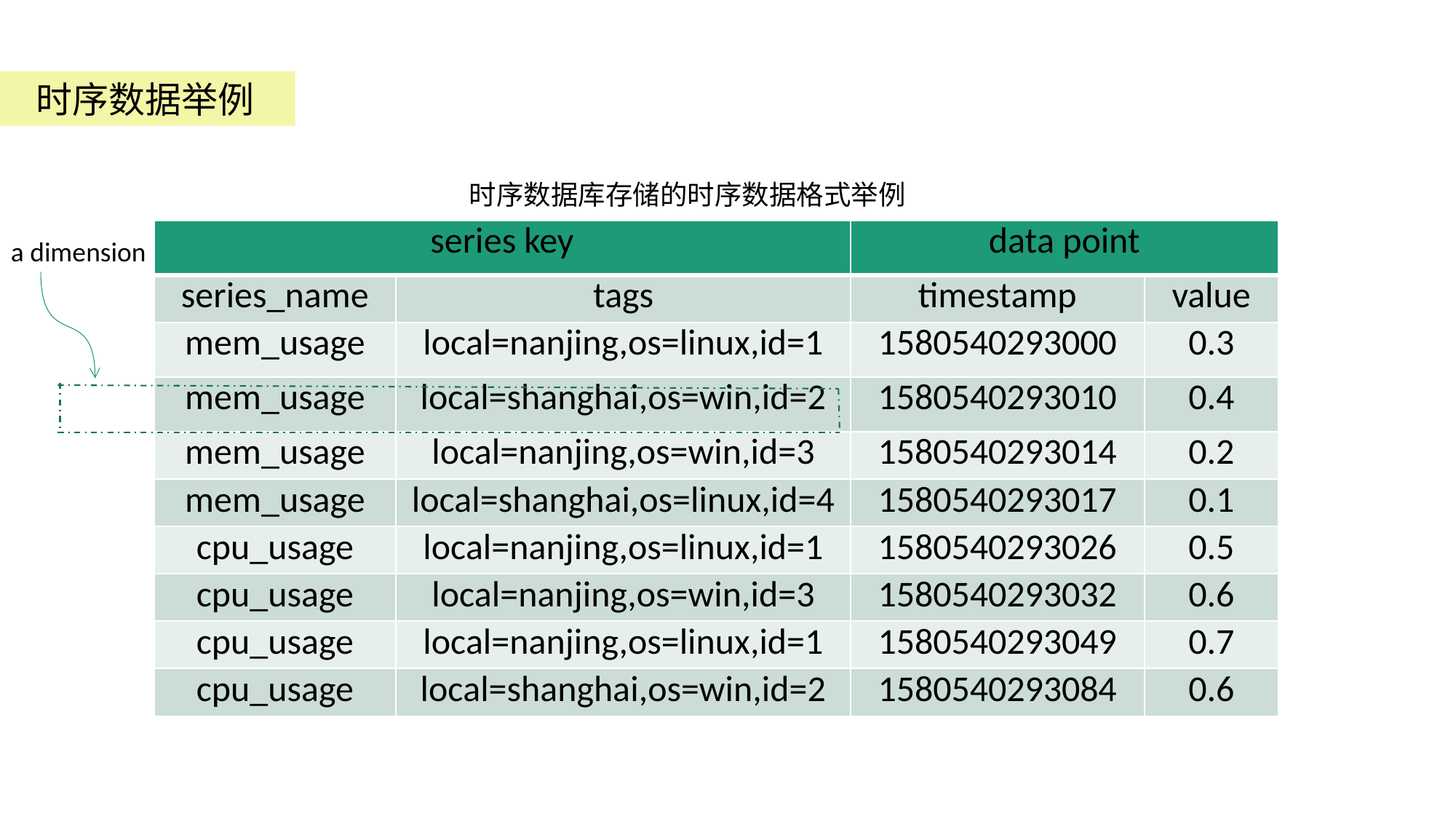

时序数据举例
时序数据库存储的时序数据格式举例
| series key |  | data point |  |
| --- | --- | --- | --- |
| series\_name | tags | timestamp | value |
| mem\_usage | local=nanjing,os=linux,id=1 | 1580540293000 | 0.3 |
| mem\_usage | local=shanghai,os=win,id=2 | 1580540293010 | 0.4 |
| mem\_usage | local=nanjing,os=win,id=3 | 1580540293014 | 0.2 |
| mem\_usage | local=shanghai,os=linux,id=4 | 1580540293017 | 0.1 |
| cpu\_usage | local=nanjing,os=linux,id=1 | 1580540293026 | 0.5 |
| cpu\_usage | local=nanjing,os=win,id=3 | 1580540293032 | 0.6 |
| cpu\_usage | local=nanjing,os=linux,id=1 | 1580540293049 | 0.7 |
| cpu\_usage | local=shanghai,os=win,id=2 | 1580540293084 | 0.6 |
a dimension